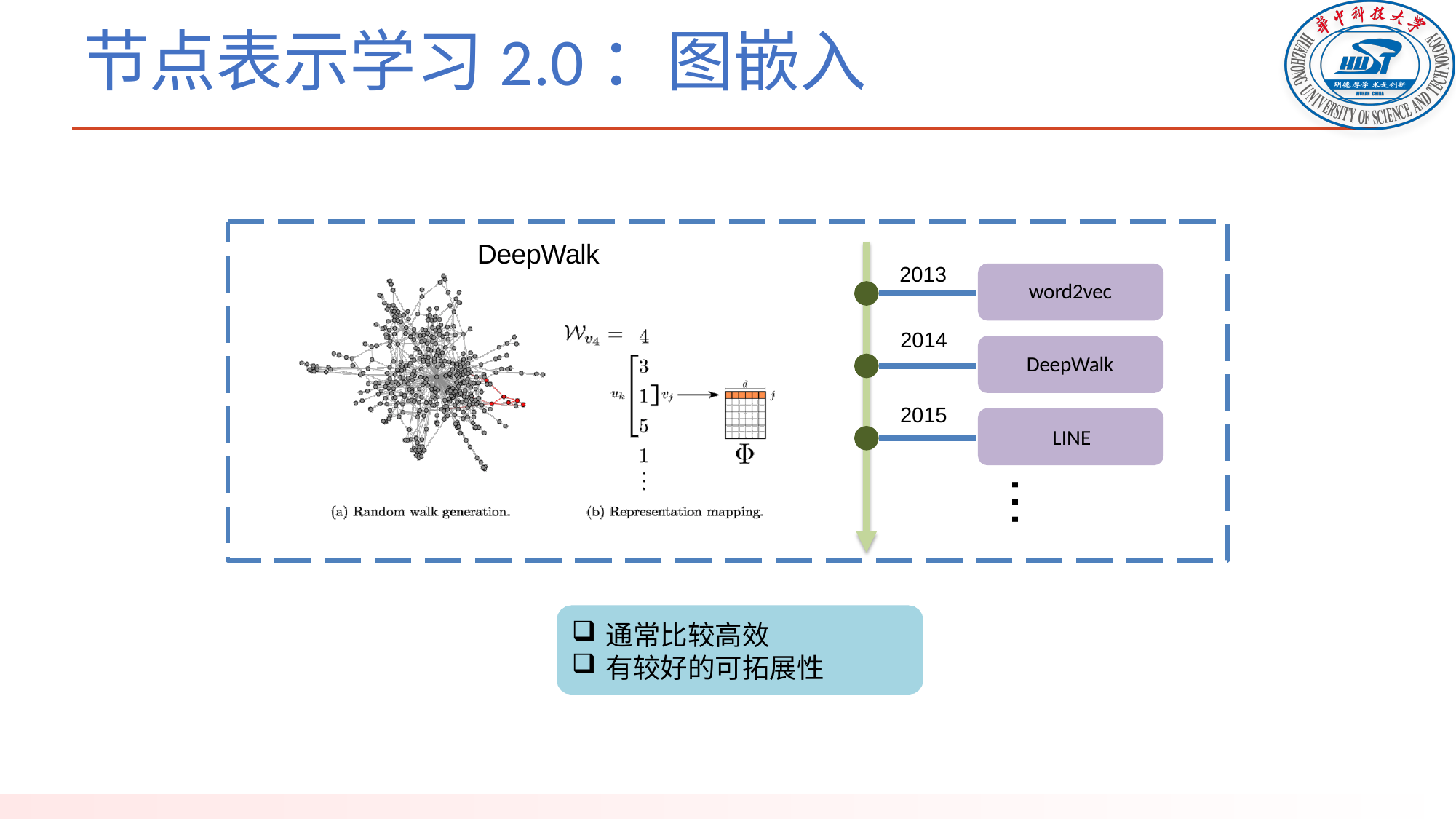

# 节点表示学习2.0：图嵌入

DeepWalk

2013

word2vec

2014
DeepWalk

2015
LINE

…

通常比较高效
有较好的可拓展性